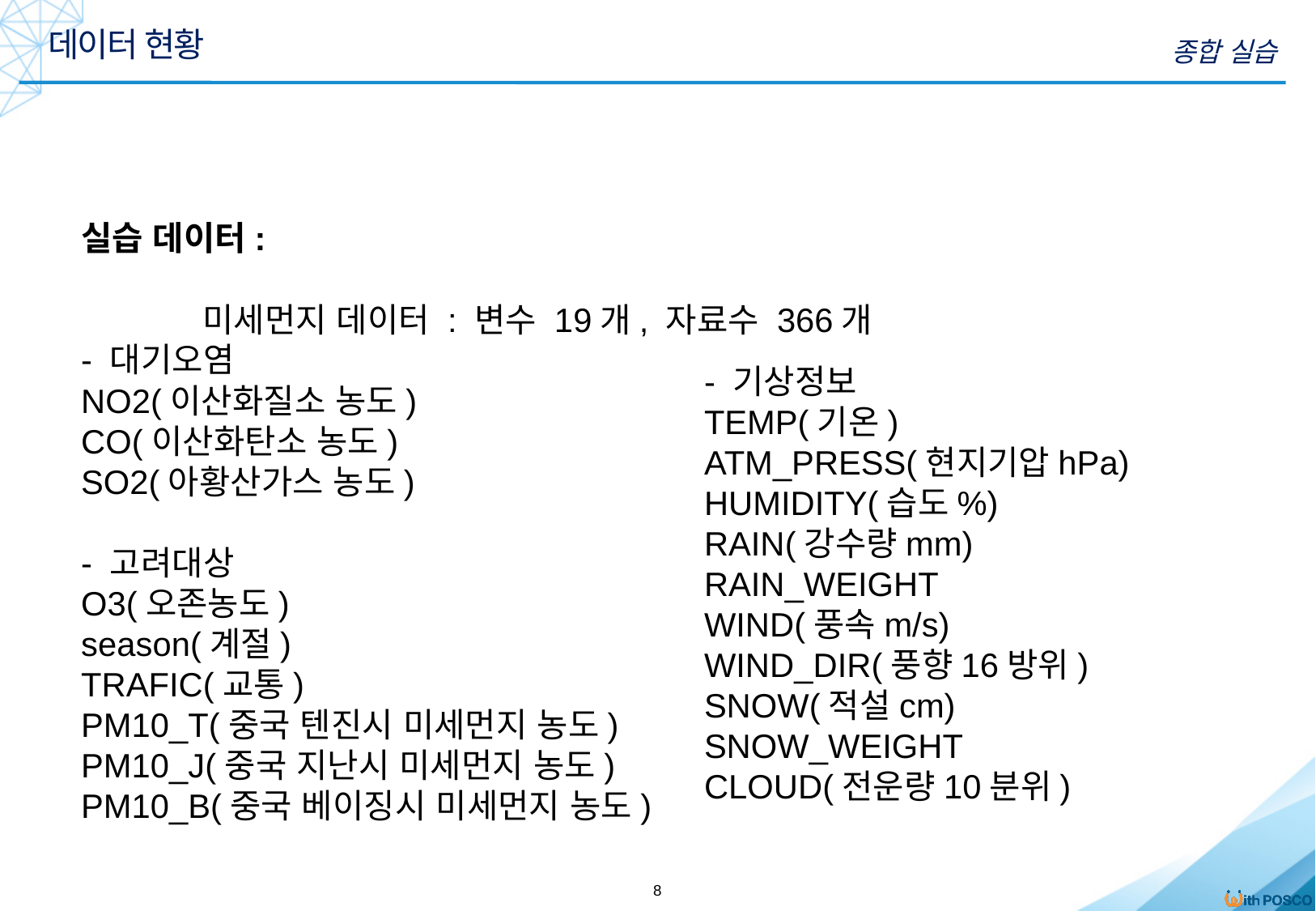

데이터 현황
종합 실습
실습 데이터:

	미세먼지 데이터 : 변수 19개, 자료수 366개
- 대기오염
NO2(이산화질소 농도)
CO(이산화탄소 농도)
SO2(아황산가스 농도)

- 고려대상
O3(오존농도)
season(계절)
TRAFIC(교통)
PM10_T(중국 텐진시 미세먼지 농도)
PM10_J(중국 지난시 미세먼지 농도)
PM10_B(중국 베이징시 미세먼지 농도)

- 기상정보
TEMP(기온)
ATM_PRESS(현지기압hPa)
HUMIDITY(습도%)
RAIN(강수량mm)
RAIN_WEIGHT
WIND(풍속m/s)
WIND_DIR(풍향16방위)
SNOW(적설cm)
SNOW_WEIGHT
CLOUD(전운량10분위)